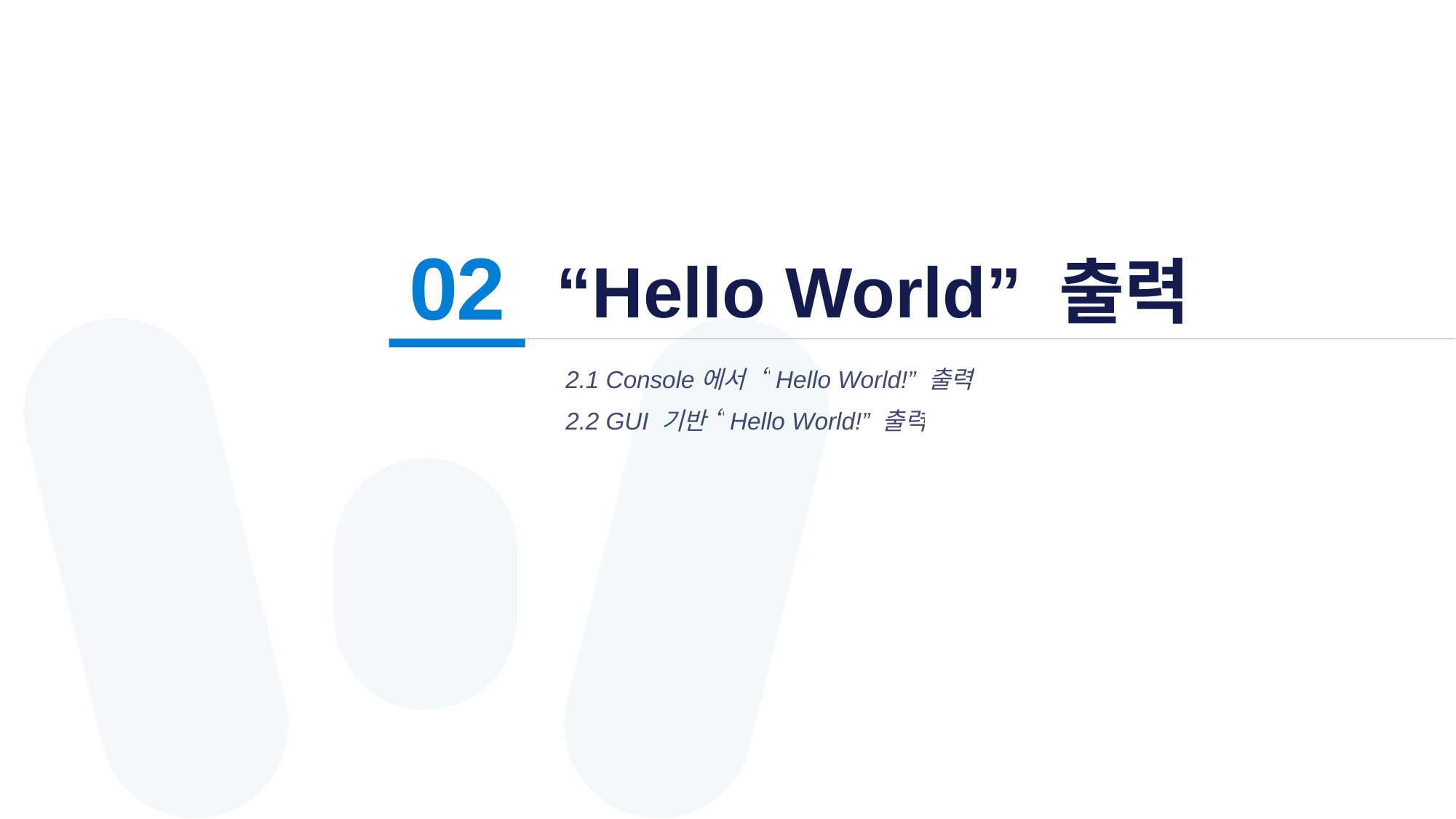

# “Hello World” 출력
02
2.1 Console에서  “Hello World!” 출력
2.2 GUI 기반 “Hello World!” 출력